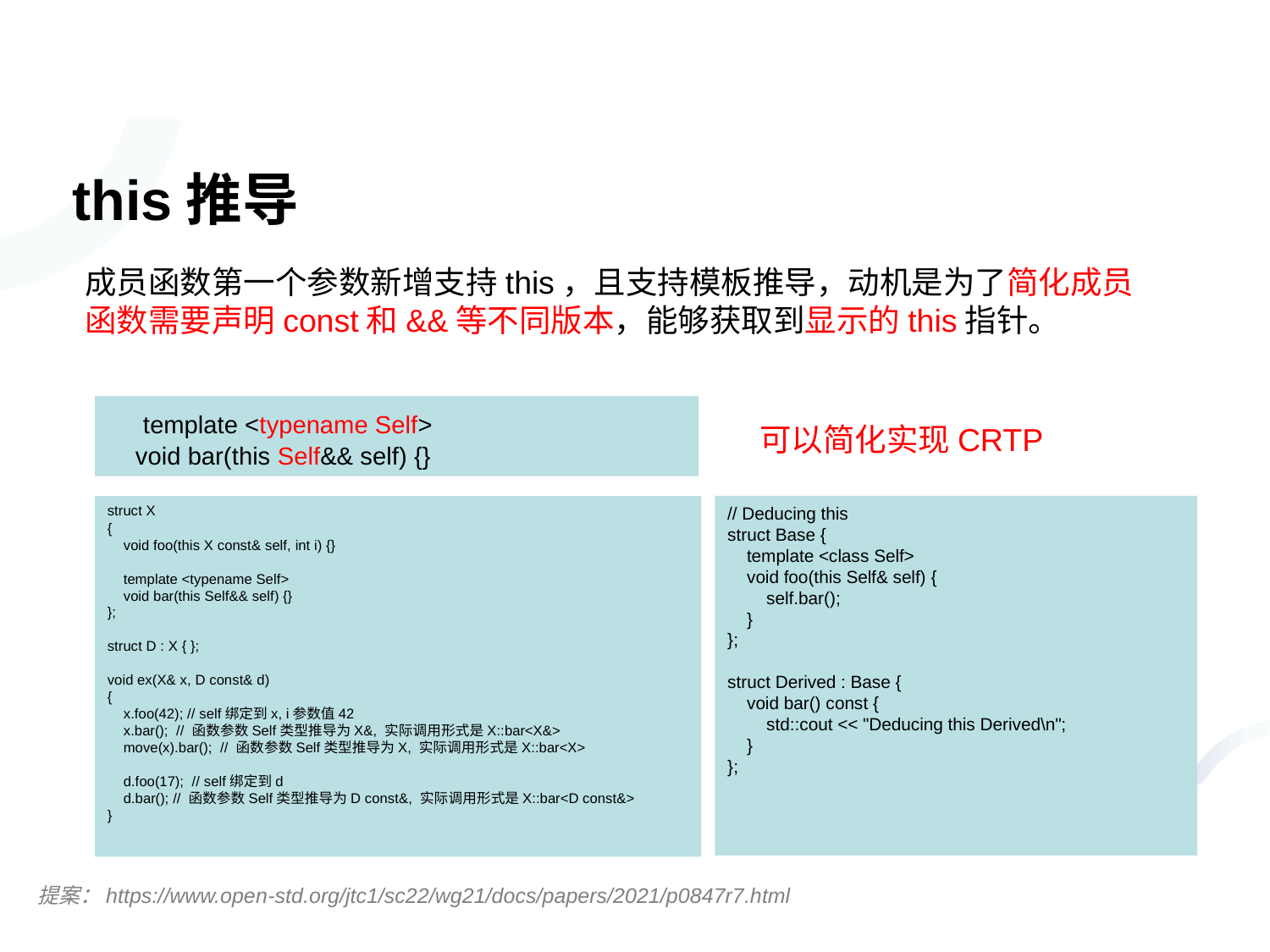

# this推导
成员函数第一个参数新增支持this，且支持模板推导，动机是为了简化成员函数需要声明const和&&等不同版本，能够获取到显示的this指针。
    template <typename Self>
    void bar(this Self&& self) {}
可以简化实现CRTP
// Deducing this
struct Base {
    template <class Self>
    void foo(this Self& self) {
        self.bar();
    }
};

struct Derived : Base {
    void bar() const {
        std::cout << "Deducing this Derived\n";
    }
};
struct X
{
    void foo(this X const& self, int i) {}
​
    template <typename Self>
    void bar(this Self&& self) {}
};
​
struct D : X { };
​
void ex(X& x, D const& d)
{
    x.foo(42); // self绑定到x, i参数值42
    x.bar();  // 函数参数Self类型推导为X&, 实际调用形式是X::bar<X&>
    move(x).bar();  // 函数参数Self类型推导为X, 实际调用形式是X::bar<X>
​
    d.foo(17);  // self绑定到d
    d.bar(); // 函数参数Self类型推导为D const&, 实际调用形式是X::bar<D const&>
}
提案：https://www.open-std.org/jtc1/sc22/wg21/docs/papers/2021/p0847r7.html